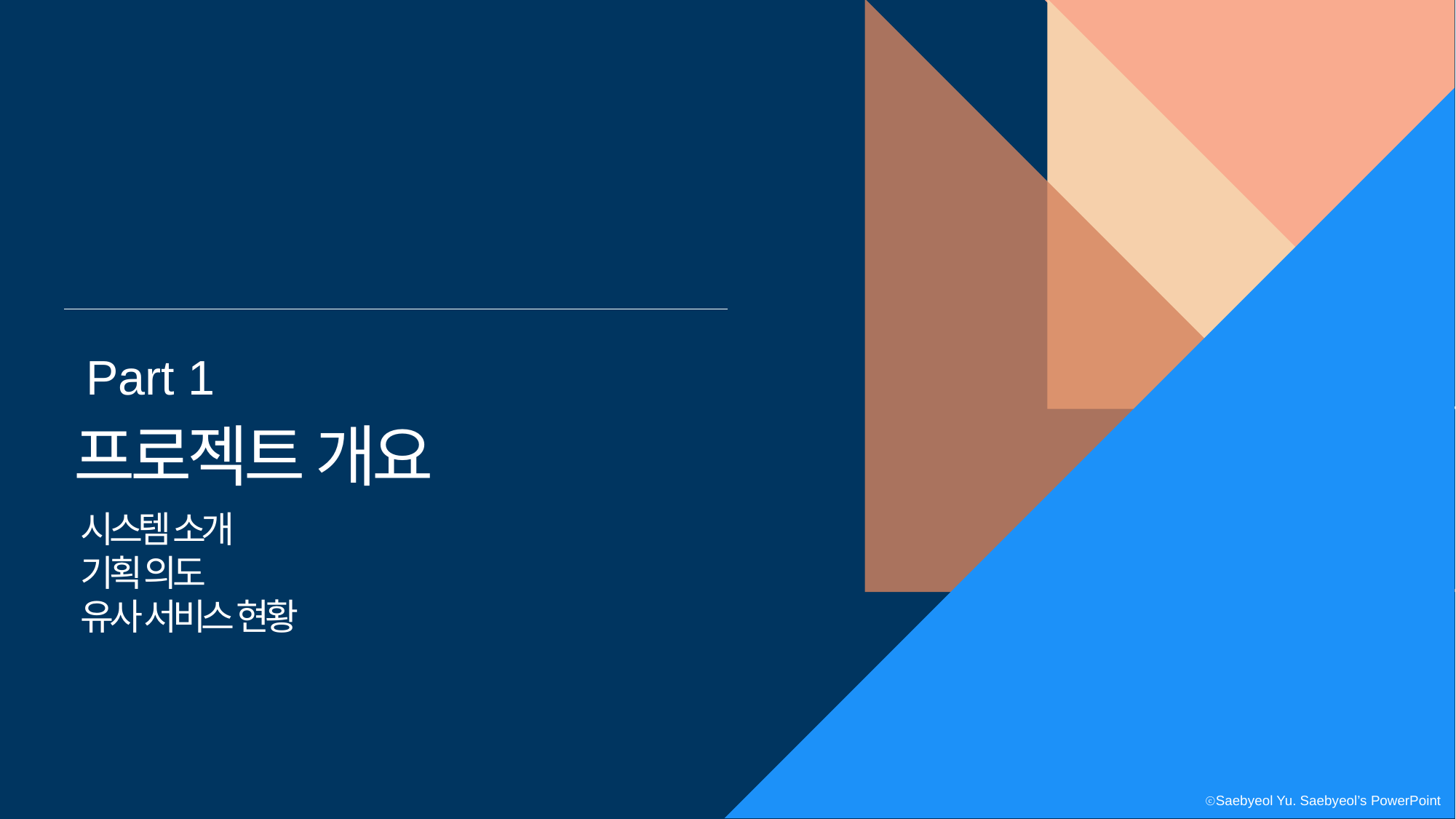

Part 1
프로젝트 개요
시스템 소개
기획 의도
유사 서비스 현황
ⓒSaebyeol Yu. Saebyeol’s PowerPoint